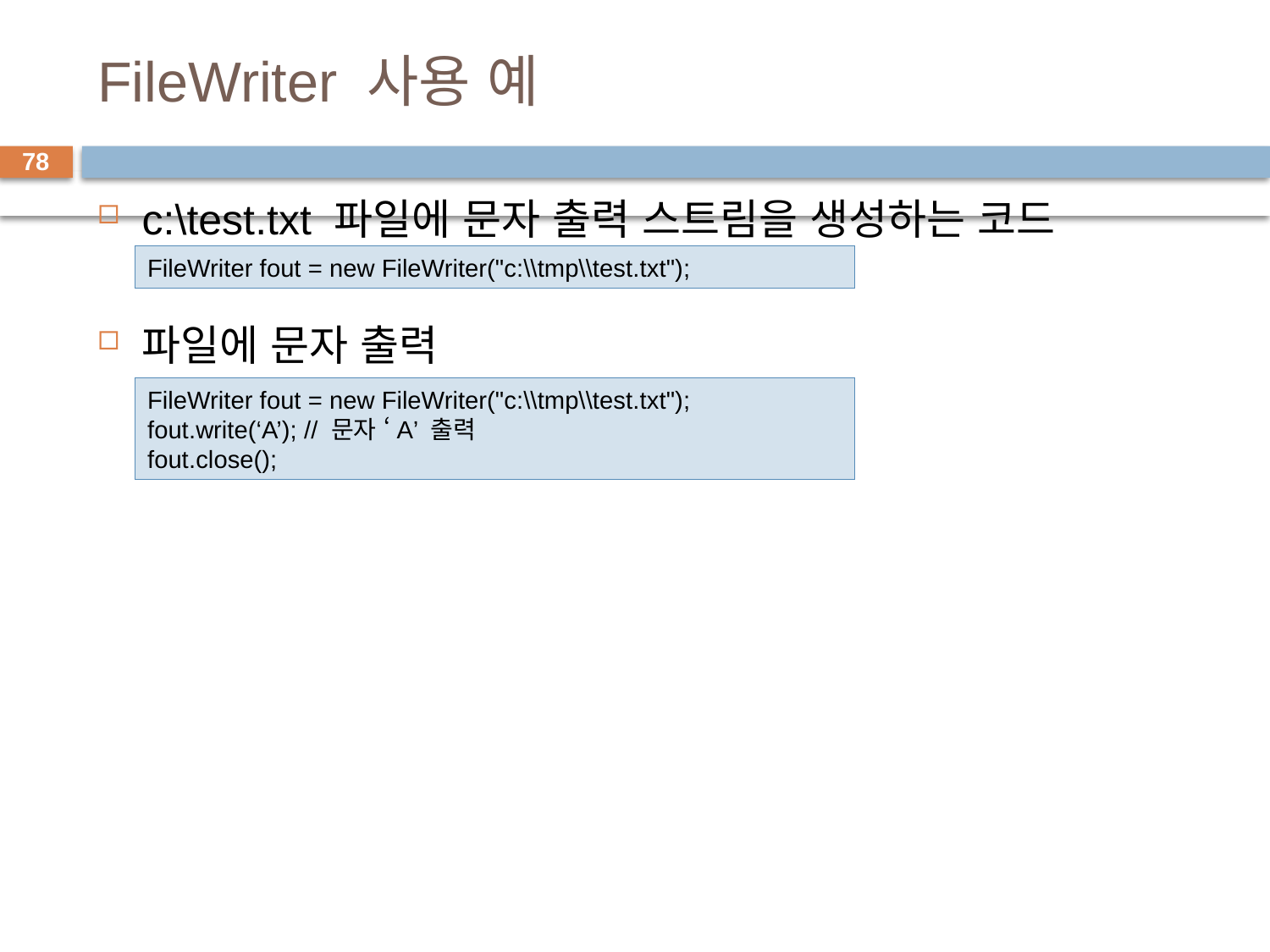

# FileWriter 사용 예
78
c:\test.txt 파일에 문자 출력 스트림을 생성하는 코드

파일에 문자 출력
FileWriter fout = new FileWriter("c:\\tmp\\test.txt");
FileWriter fout = new FileWriter("c:\\tmp\\test.txt");
fout.write(‘A’); // 문자 ‘A’ 출력
fout.close();